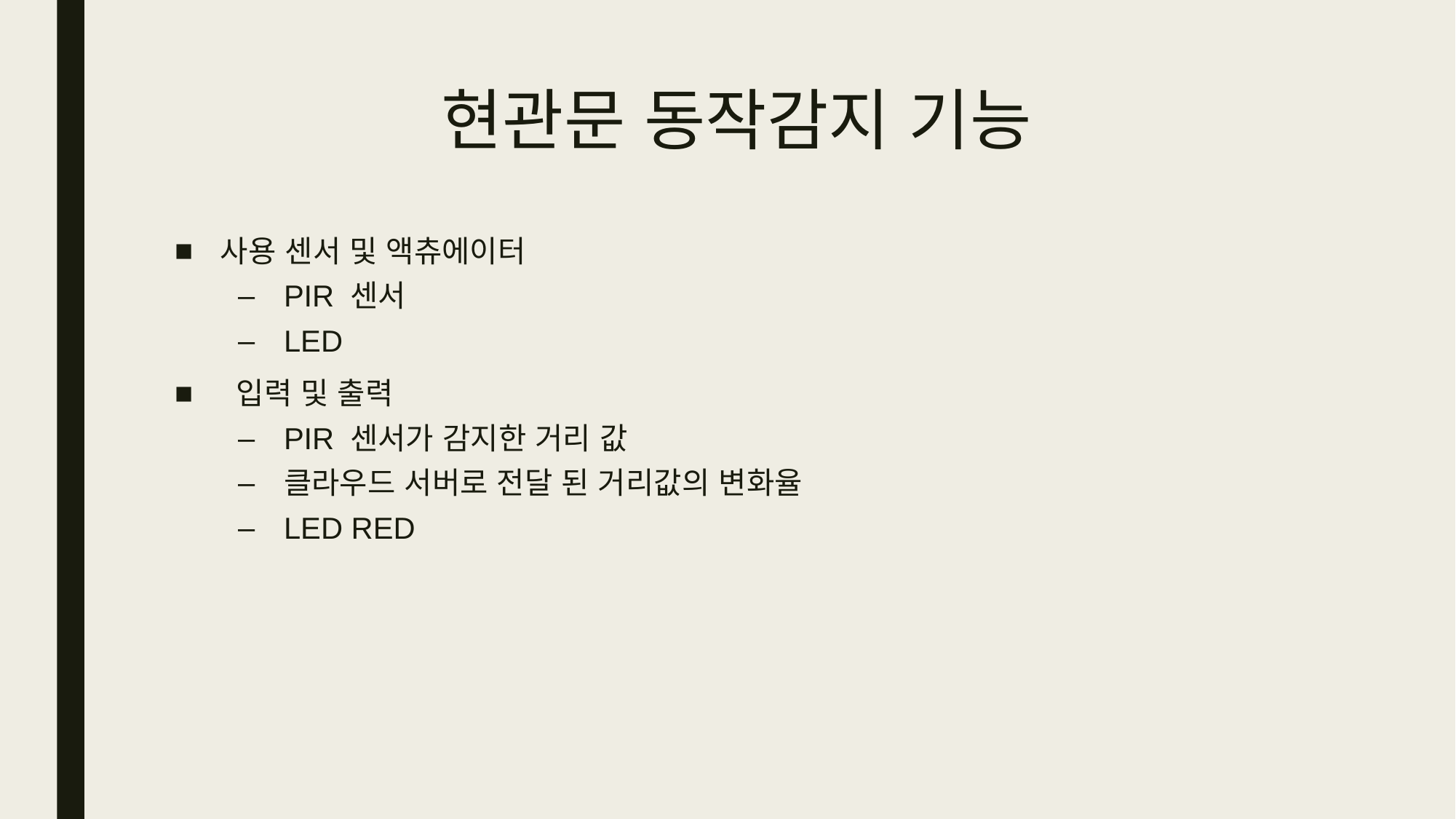

# 현관문 동작감지 기능

사용 센서 및 액츄에이터
PIR 센서
LED
 입력 및 출력
PIR 센서가 감지한 거리 값
클라우드 서버로 전달 된 거리값의 변화율
LED RED